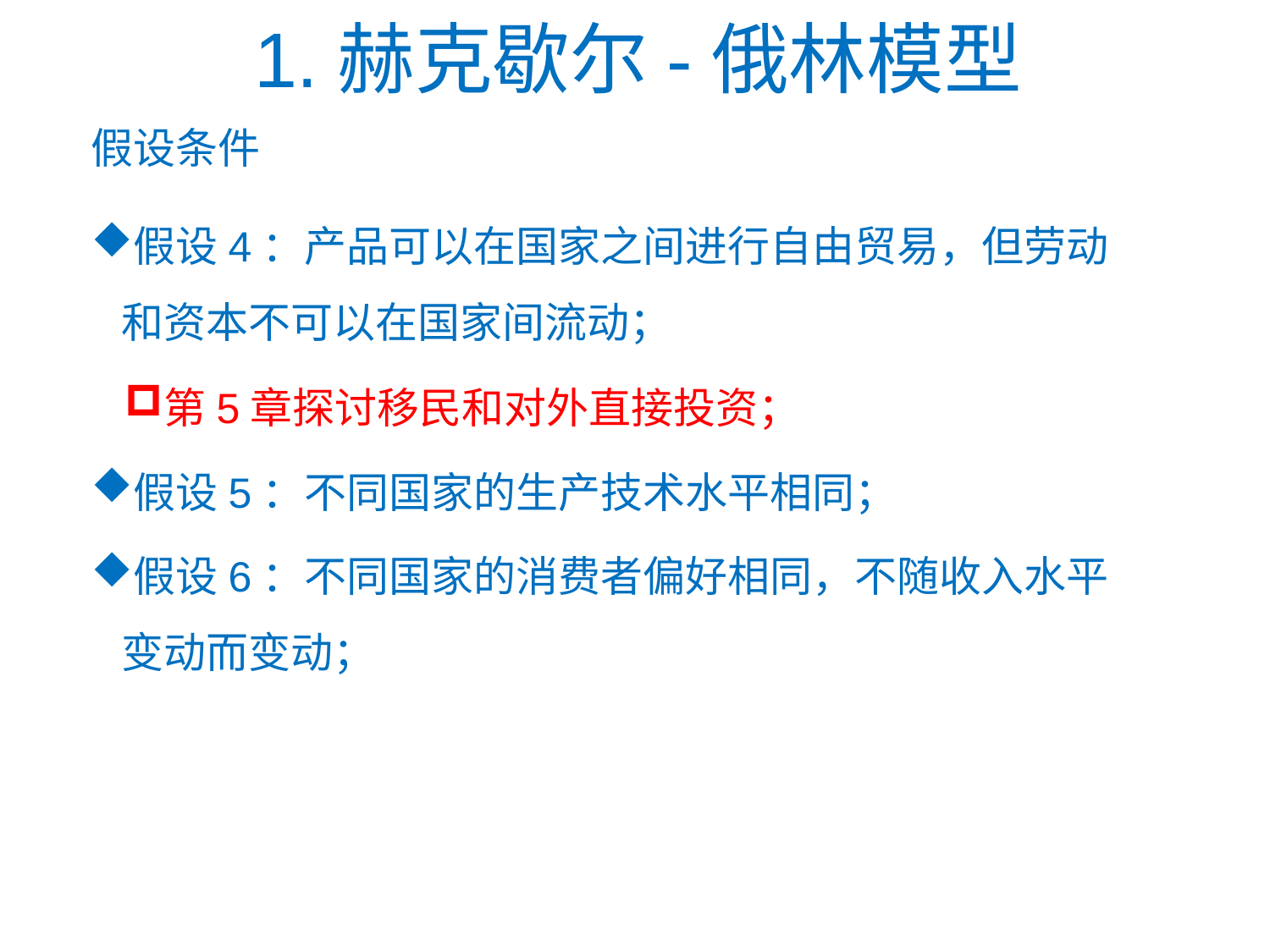

# 1.赫克歇尔-俄林模型
假设条件
假设4：产品可以在国家之间进行自由贸易，但劳动和资本不可以在国家间流动；
第5章探讨移民和对外直接投资；
假设5：不同国家的生产技术水平相同；
假设6：不同国家的消费者偏好相同，不随收入水平变动而变动；